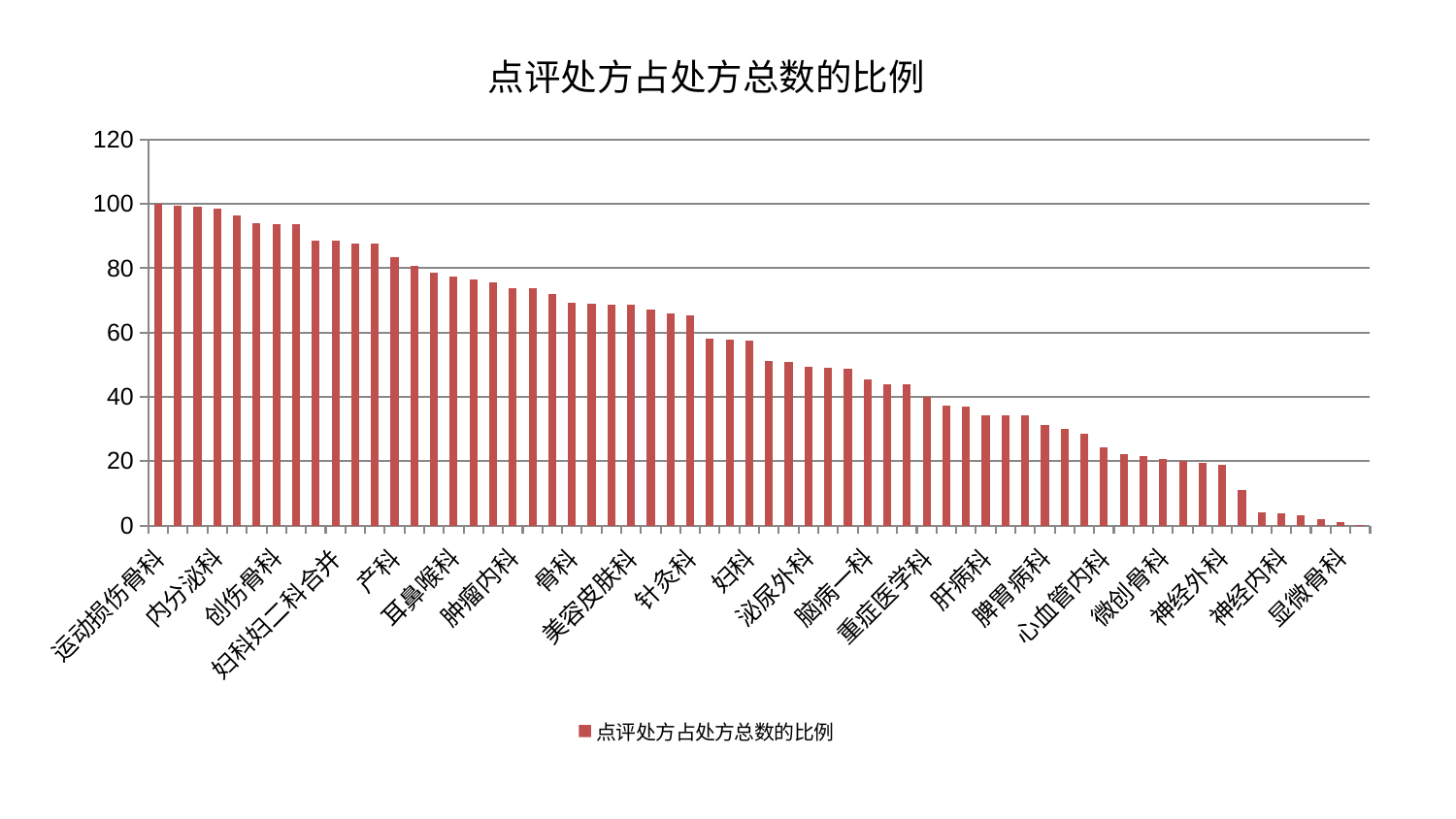

### Chart: 点评处方占处方总数的比例

| Category | 点评处方占处方总数的比例 |
|---|---|
| 运动损伤骨科 | 100.0 |
| 乳腺甲状腺外科 | 99.35841235419826 |
| 心病四科 | 99.1343040082826 |
| 内分泌科 | 98.5434390207657 |
| 肛肠科 | 96.4995875877005 |
| 康复科 | 94.15391326592098 |
| 创伤骨科 | 93.82357968330354 |
| 治未病中心 | 93.76241514687956 |
| 眼科 | 88.61045134456363 |
| 妇科妇二科合并 | 88.55443905205018 |
| 肾病科 | 87.73927789136445 |
| 妇二科 | 87.56060686424124 |
| 产科 | 83.42028883960805 |
| 老年医学科 | 80.87860164470098 |
| 脾胃科消化科合并 | 78.68758242954333 |
| 耳鼻喉科 | 77.36560864200865 |
| 心病三科 | 76.36741365953812 |
| 中医经典科 | 75.5709334951309 |
| 肿瘤内科 | 73.90930040592794 |
| 儿科 | 73.73113818312423 |
| 小儿骨科 | 72.00746303223886 |
| 骨科 | 69.19951156800404 |
| 脊柱骨科 | 68.8232344588358 |
| 口腔科 | 68.67029618150836 |
| 美容皮肤科 | 68.52403024806303 |
| 呼吸内科 | 67.04169268564124 |
| 脑病三科 | 66.04292452021853 |
| 针灸科 | 65.39063569159552 |
| 关节骨科 | 58.22387801222931 |
| 身心医学科 | 57.791299465788114 |
| 妇科 | 57.419430730042095 |
| 小儿推拿科 | 51.03333988538624 |
| 推拿科 | 50.80339339592589 |
| 泌尿外科 | 49.22647917740875 |
| 西区重症医学科 | 49.1707552884883 |
| 心病一科 | 48.78313162249122 |
| 脑病一科 | 45.56429367912384 |
| 血液科 | 43.86325665278282 |
| 皮肤科 | 43.76421749001671 |
| 重症医学科 | 39.8996723800884 |
| 胸外科 | 37.273944001233254 |
| 心病二科 | 37.044594235373104 |
| 肝病科 | 34.351639001213705 |
| 东区重症医学科 | 34.20922127161728 |
| 脑病二科 | 34.175709974596906 |
| 脾胃病科 | 31.26179726085079 |
| 普通外科 | 30.03653654953094 |
| 东区肾病科 | 28.491735282344305 |
| 心血管内科 | 24.33021265648236 |
| 男科 | 22.059512244559315 |
| 中医外治中心 | 21.636013160049842 |
| 微创骨科 | 20.64848882171589 |
| 综合内科 | 19.982569175015517 |
| 周围血管科 | 19.556822403153614 |
| 神经外科 | 18.9047897409087 |
| 风湿病科 | 11.092760733676178 |
| 肝胆外科 | 4.09362706600834 |
| 神经内科 | 3.6684377424092056 |
| 肾脏内科 | 3.2734910276469513 |
| 消化内科 | 2.0112838977139105 |
| 显微骨科 | 0.9676677891079971 |
| 医院 | 0.0126975157021662 |
175